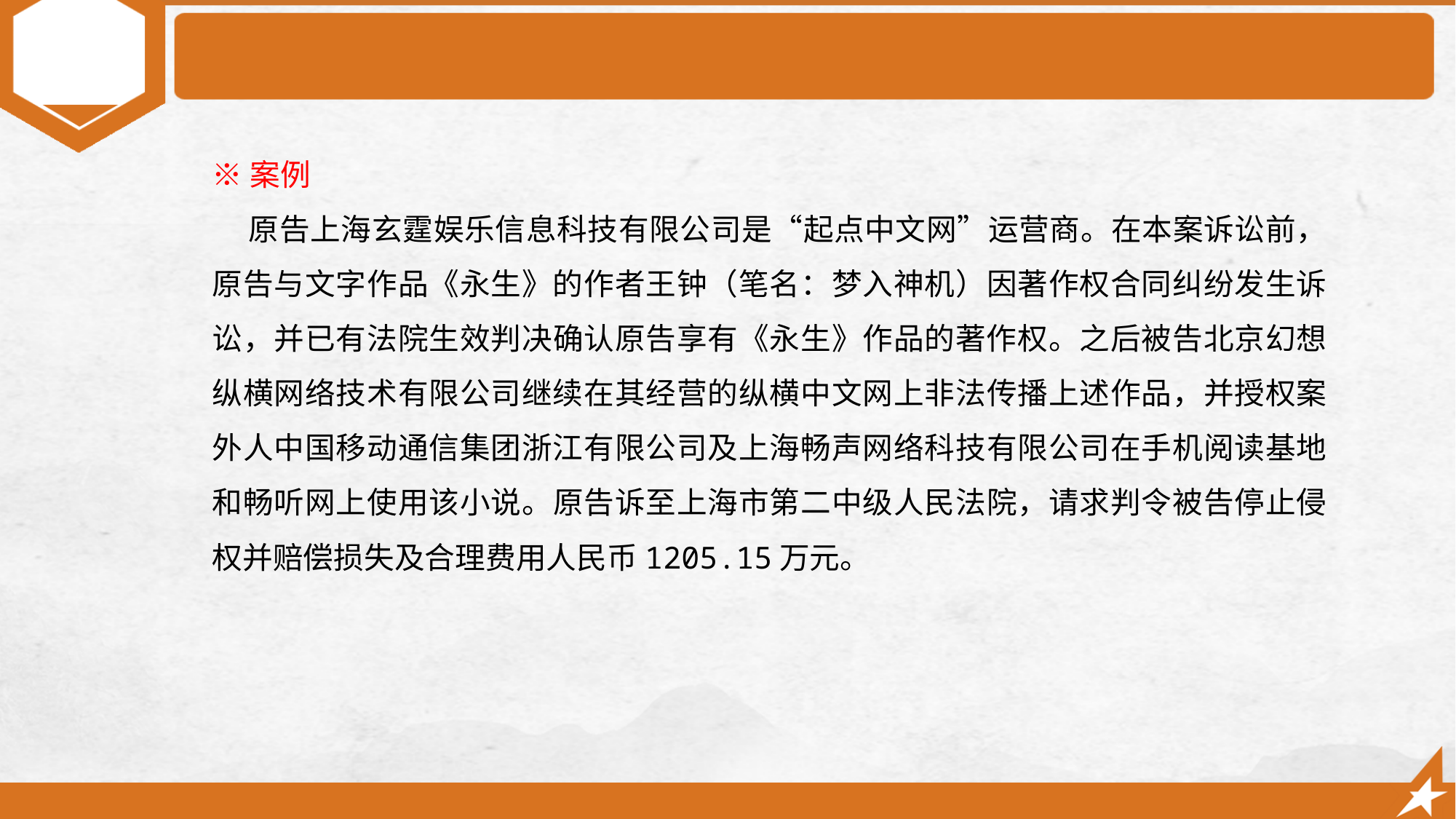

※案例
    原告上海玄霆娱乐信息科技有限公司是“起点中文网”运营商。在本案诉讼前，原告与文字作品《永生》的作者王钟（笔名：梦入神机）因著作权合同纠纷发生诉讼，并已有法院生效判决确认原告享有《永生》作品的著作权。之后被告北京幻想纵横网络技术有限公司继续在其经营的纵横中文网上非法传播上述作品，并授权案外人中国移动通信集团浙江有限公司及上海畅声网络科技有限公司在手机阅读基地和畅听网上使用该小说。原告诉至上海市第二中级人民法院，请求判令被告停止侵权并赔偿损失及合理费用人民币1205.15万元。